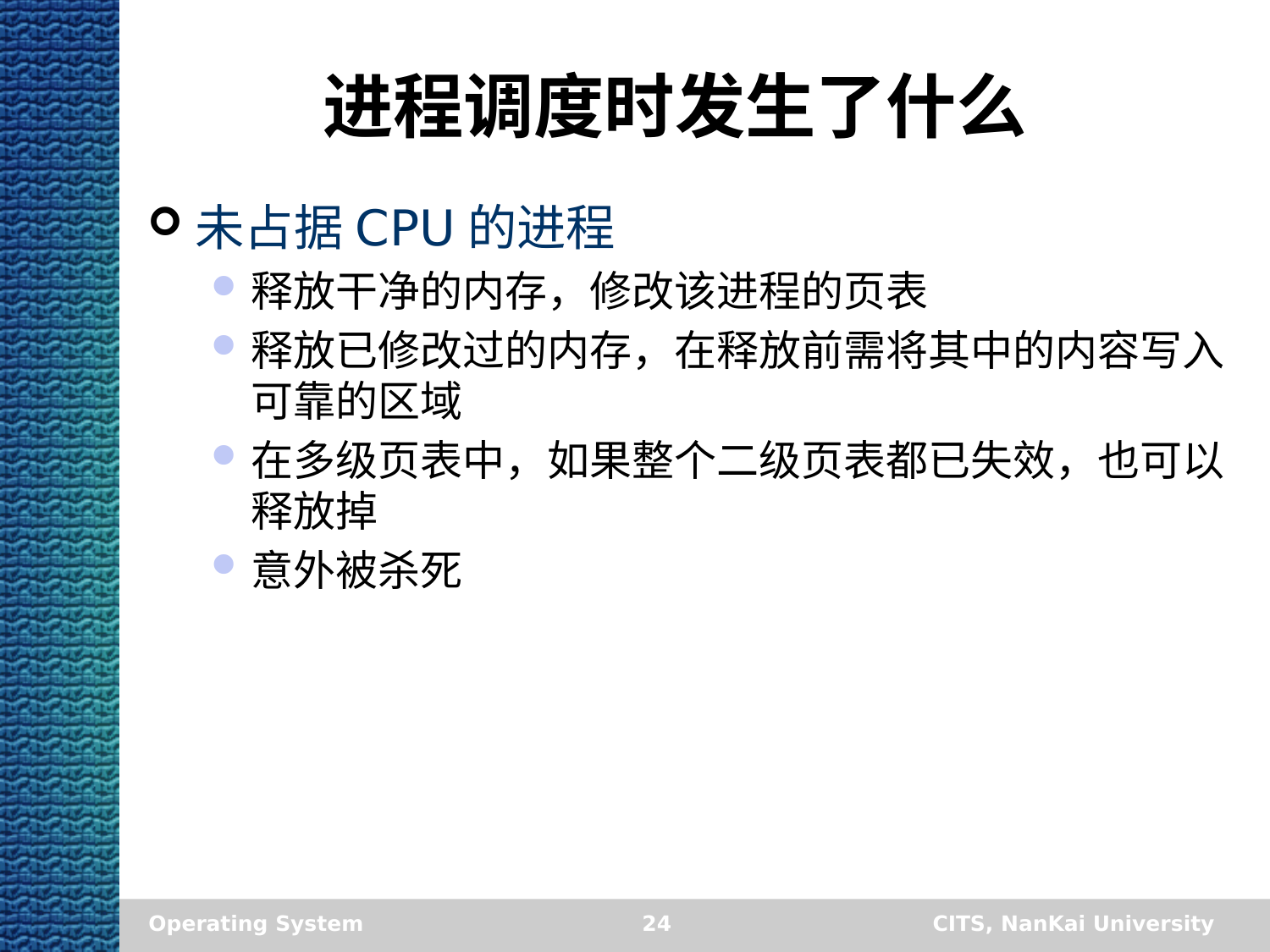

# 进程调度时发生了什么
未占据CPU的进程
释放干净的内存，修改该进程的页表
释放已修改过的内存，在释放前需将其中的内容写入可靠的区域
在多级页表中，如果整个二级页表都已失效，也可以释放掉
意外被杀死
Operating System
24
CITS, NanKai University